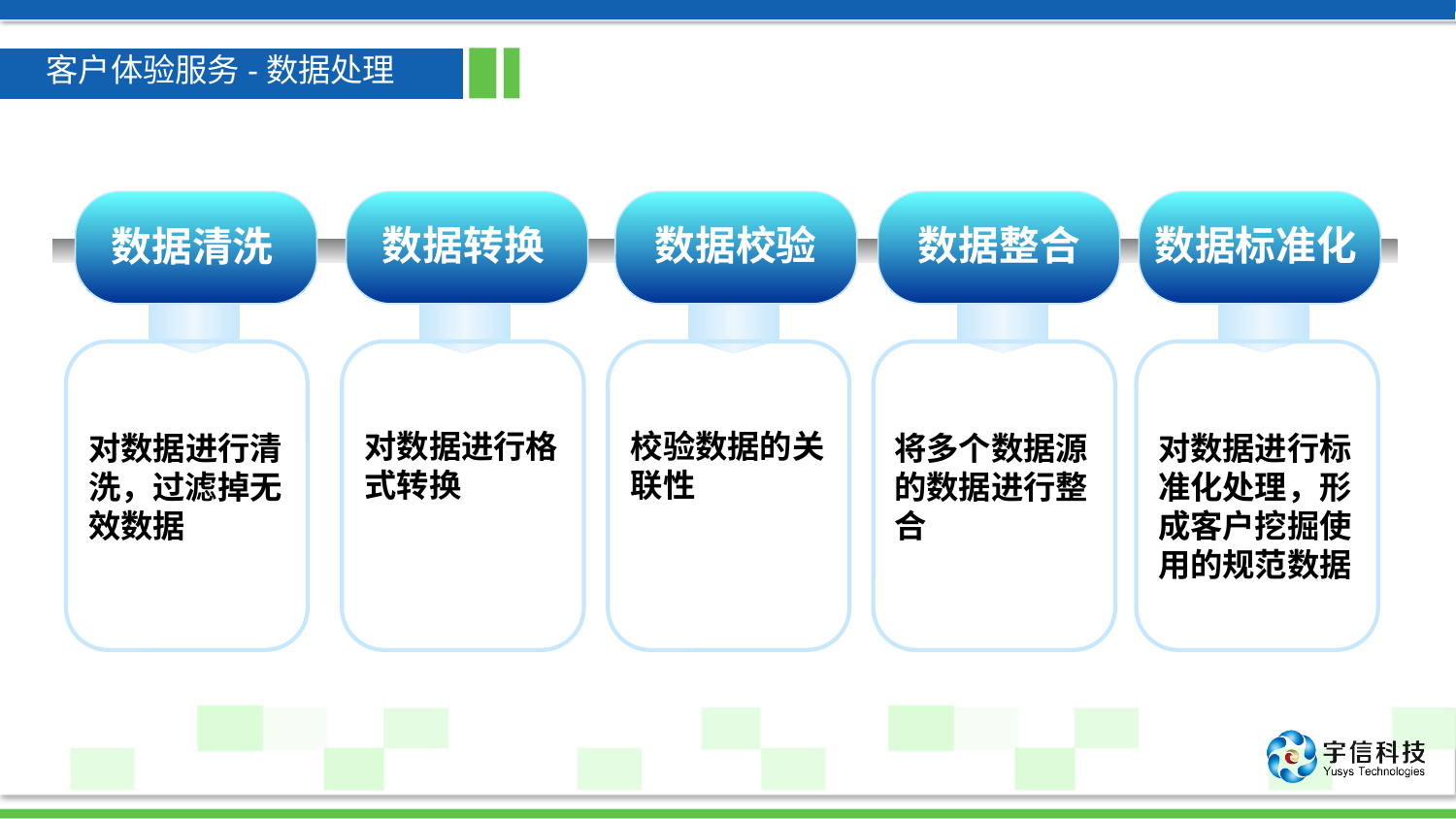

客户体验服务-数据处理

数据转换
数据校验
数据整合
数据标准化
数据清洗

对数据进行格式转换
校验数据的关联性
对数据进行清洗，过滤掉无效数据
将多个数据源的数据进行整合
对数据进行标准化处理，形成客户挖掘使用的规范数据
所有数据通过标准化接口进入客户数据分析系统的缓冲层